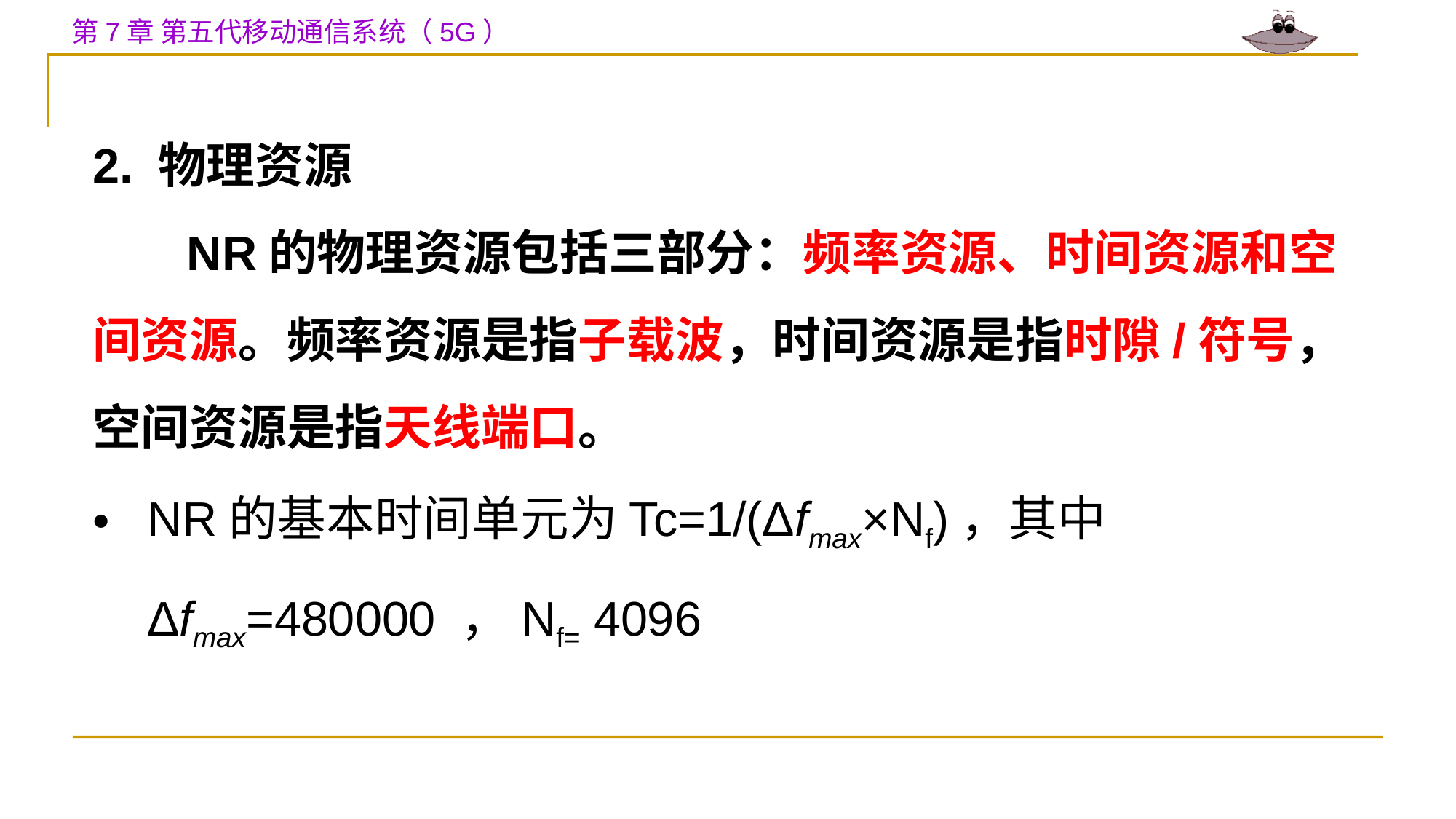

2. 物理资源
       NR的物理资源包括三部分：频率资源、时间资源和空间资源。频率资源是指子载波，时间资源是指时隙/符号，空间资源是指天线端口。
NR的基本时间单元为Tc=1/(Δfmax×Nf)，其中Δfmax=480000 ，Nf= 4096